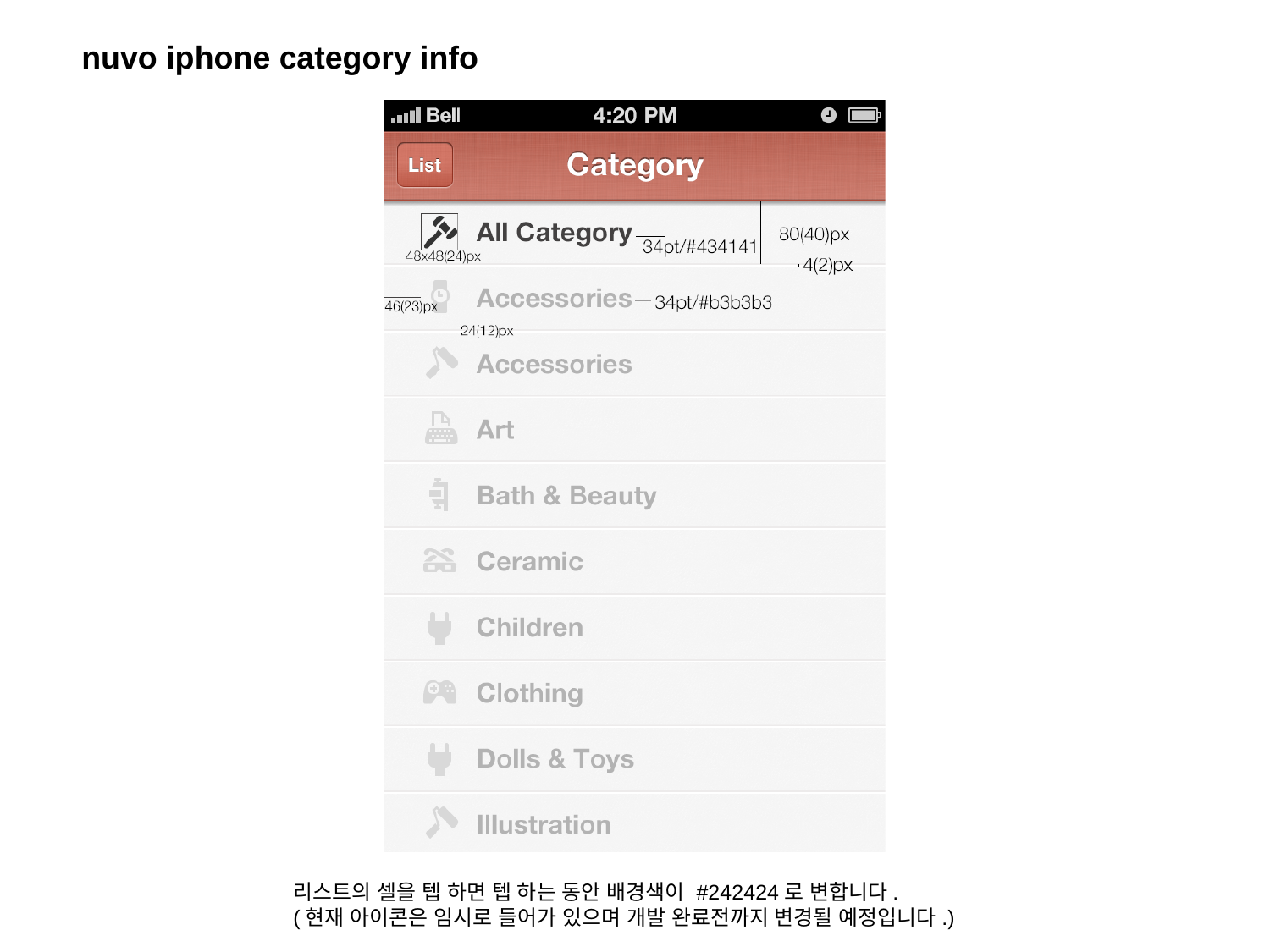

# nuvo iphone category info

리스트의 셀을 텝 하면 텝 하는 동안 배경색이 #242424로 변합니다.
(현재 아이콘은 임시로 들어가 있으며 개발 완료전까지 변경될 예정입니다.)